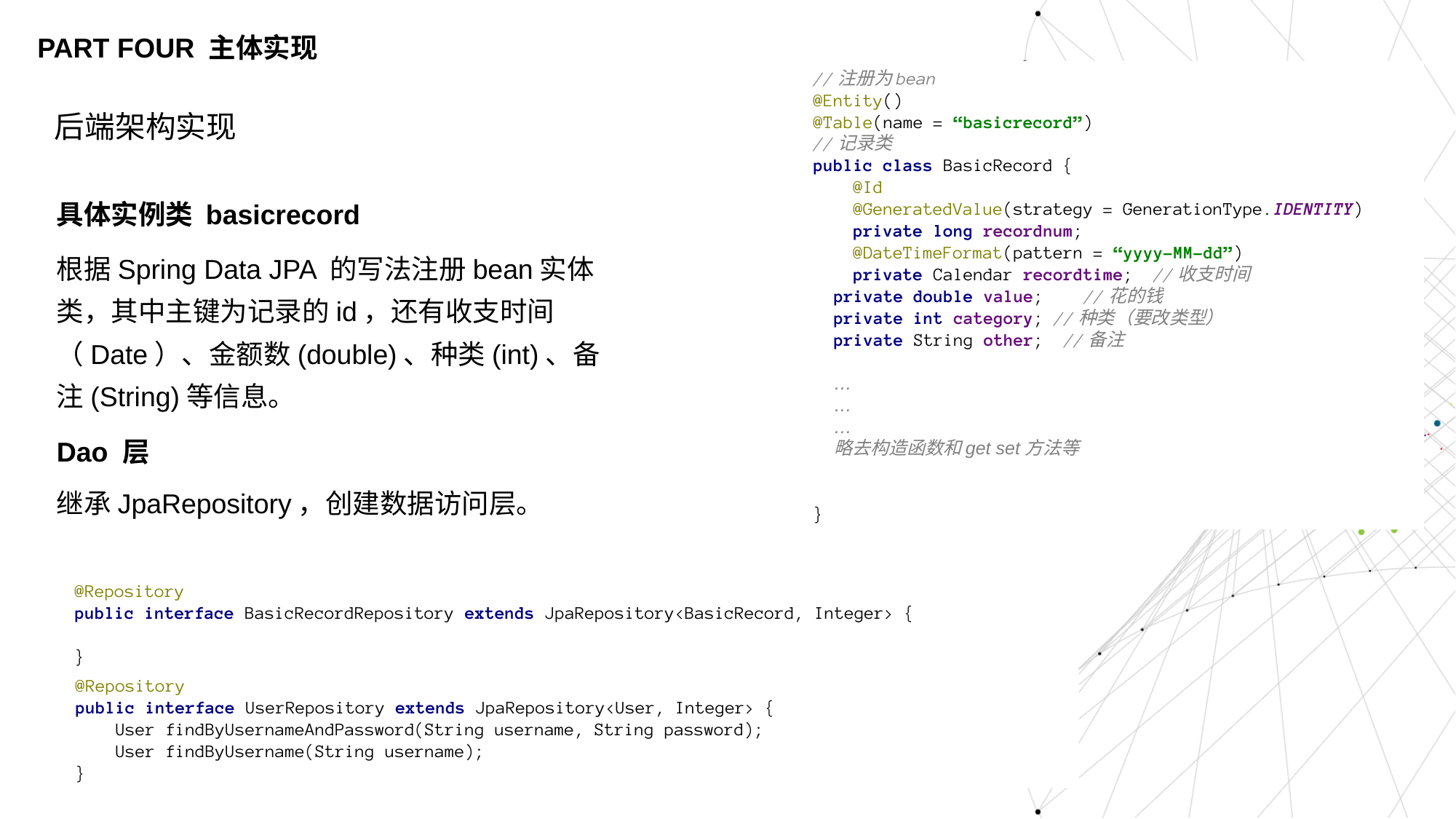

PART FOUR 主体实现
//注册为bean
@Entity()
@Table(name = “basicrecord”)
//记录类
public class BasicRecord {
    @Id
    @GeneratedValue(strategy = GenerationType.IDENTITY)
    private long recordnum;
    @DateTimeFormat(pattern = “yyyy-MM-dd”)
    private Calendar recordtime;  //收支时间
    private double value;    //花的钱
    private int category; //种类（要改类型）
    private String other;  //备注
    …
    …
    …
    略去构造函数和get set方法等
}
后端架构实现
具体实例类 basicrecord
根据Spring Data JPA 的写法注册bean实体类，其中主键为记录的id，还有收支时间（Date）、金额数(double)、种类(int)、备注(String)等信息。

Dao 层
继承JpaRepository，创建数据访问层。

@Repository
public interface BasicRecordRepository extends JpaRepository<BasicRecord, Integer> {
}
@Repository
public interface UserRepository extends JpaRepository<User, Integer> {
    User findByUsernameAndPassword(String username, String password);
    User findByUsername(String username);
}